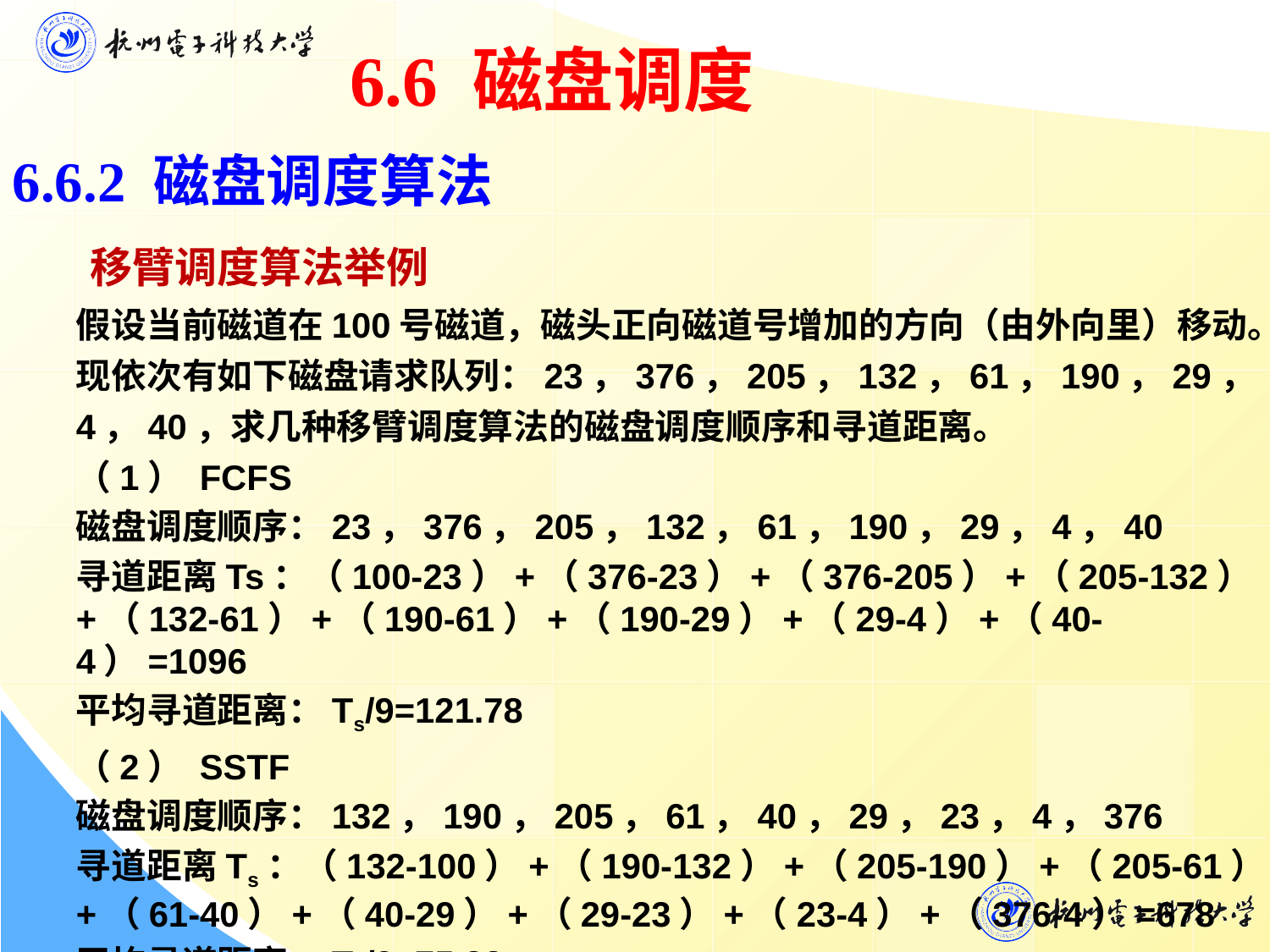

6.6 磁盘调度
6.6.2 磁盘调度算法
     移臂调度算法举例
假设当前磁道在100号磁道，磁头正向磁道号增加的方向（由外向里）移动。现依次有如下磁盘请求队列：23，376，205，132，61，190，29，4，40，求几种移臂调度算法的磁盘调度顺序和寻道距离。
（1） FCFS
磁盘调度顺序：23，376，205，132，61，190，29，4，40
寻道距离Ts：（100-23）+（376-23）+（376-205）+（205-132）+（132-61）+（190-61）+（190-29）+（29-4）+（40-4）=1096
平均寻道距离：Ts/9=121.78
（2） SSTF
磁盘调度顺序：132，190，205，61，40，29，23，4，376
寻道距离Ts：（132-100）+（190-132）+（205-190）+（205-61）+（61-40）+（40-29）+（29-23）+（23-4）+（376-4）=678
平均寻道距离：Ts/9=75.33